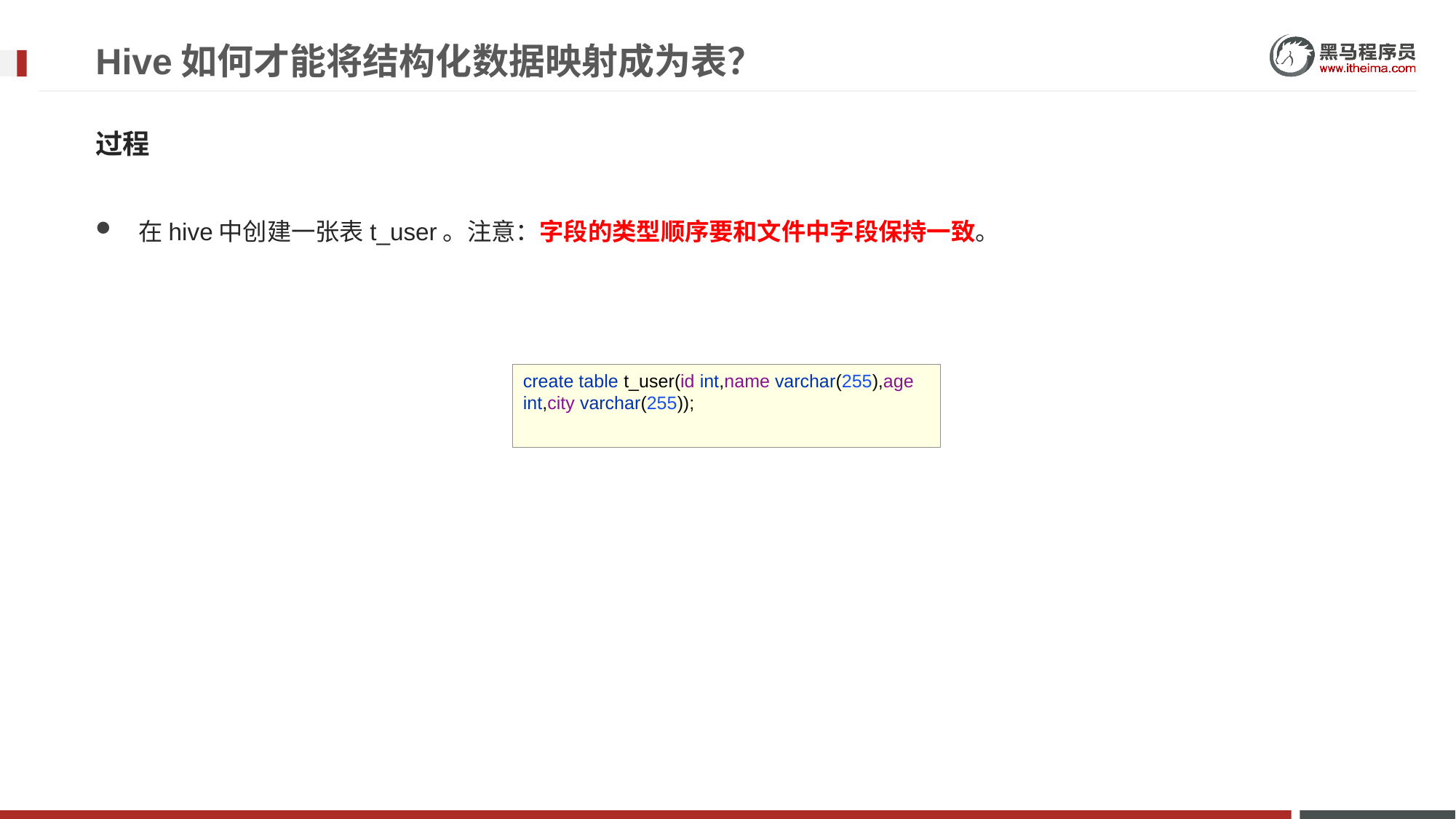

# Hive如何才能将结构化数据映射成为表？
过程
在hive中创建一张表t_user。注意：字段的类型顺序要和文件中字段保持一致。
create table t_user(id int,name varchar(255),age int,city varchar(255));